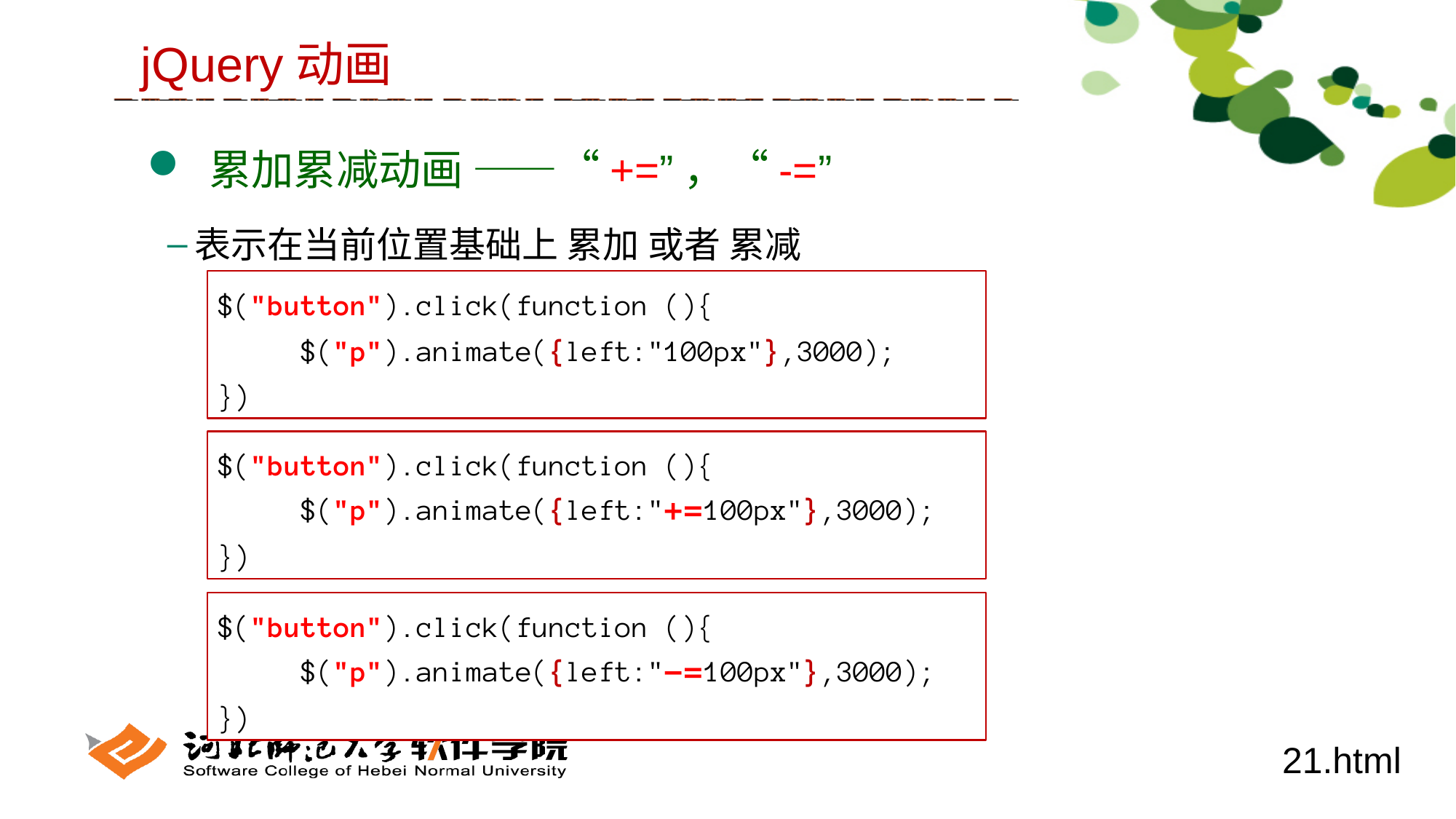

jQuery动画
 累加累减动画 ——“+=”，“-=”
表示在当前位置基础上 累加 或者 累减

$("button").click(function (){
     $("p").animate({left:"100px"},3000);
})

$("button").click(function (){
     $("p").animate({left:"+=100px"},3000);
})

$("button").click(function (){
     $("p").animate({left:"-=100px"},3000);
})

21.html